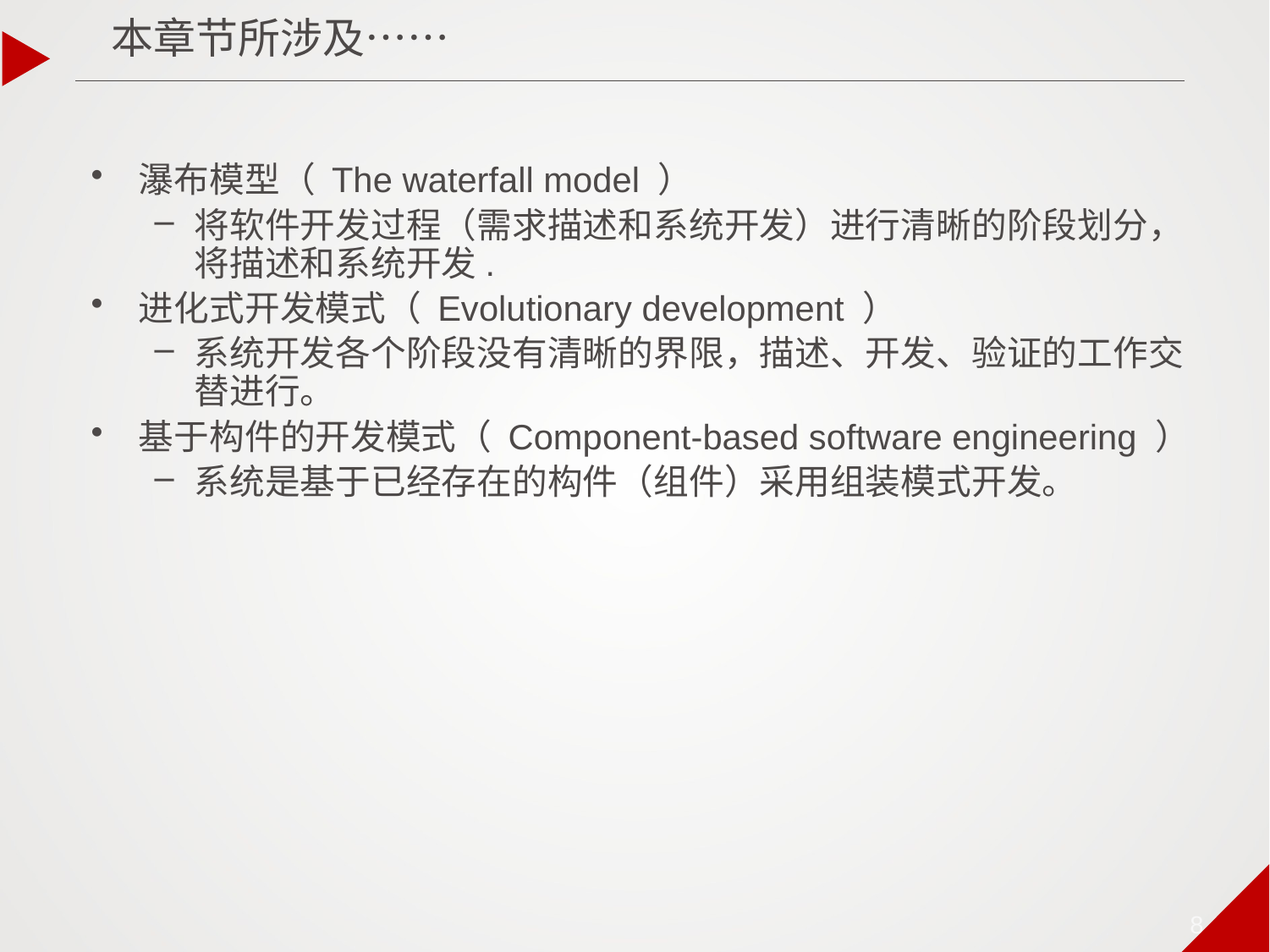

本章节所涉及……

瀑布模型（ The waterfall model ）
将软件开发过程（需求描述和系统开发）进行清晰的阶段划分，将描述和系统开发.
进化式开发模式（ Evolutionary development ）
系统开发各个阶段没有清晰的界限，描述、开发、验证的工作交替进行。
基于构件的开发模式（ Component-based software engineering ）
系统是基于已经存在的构件（组件）采用组装模式开发。